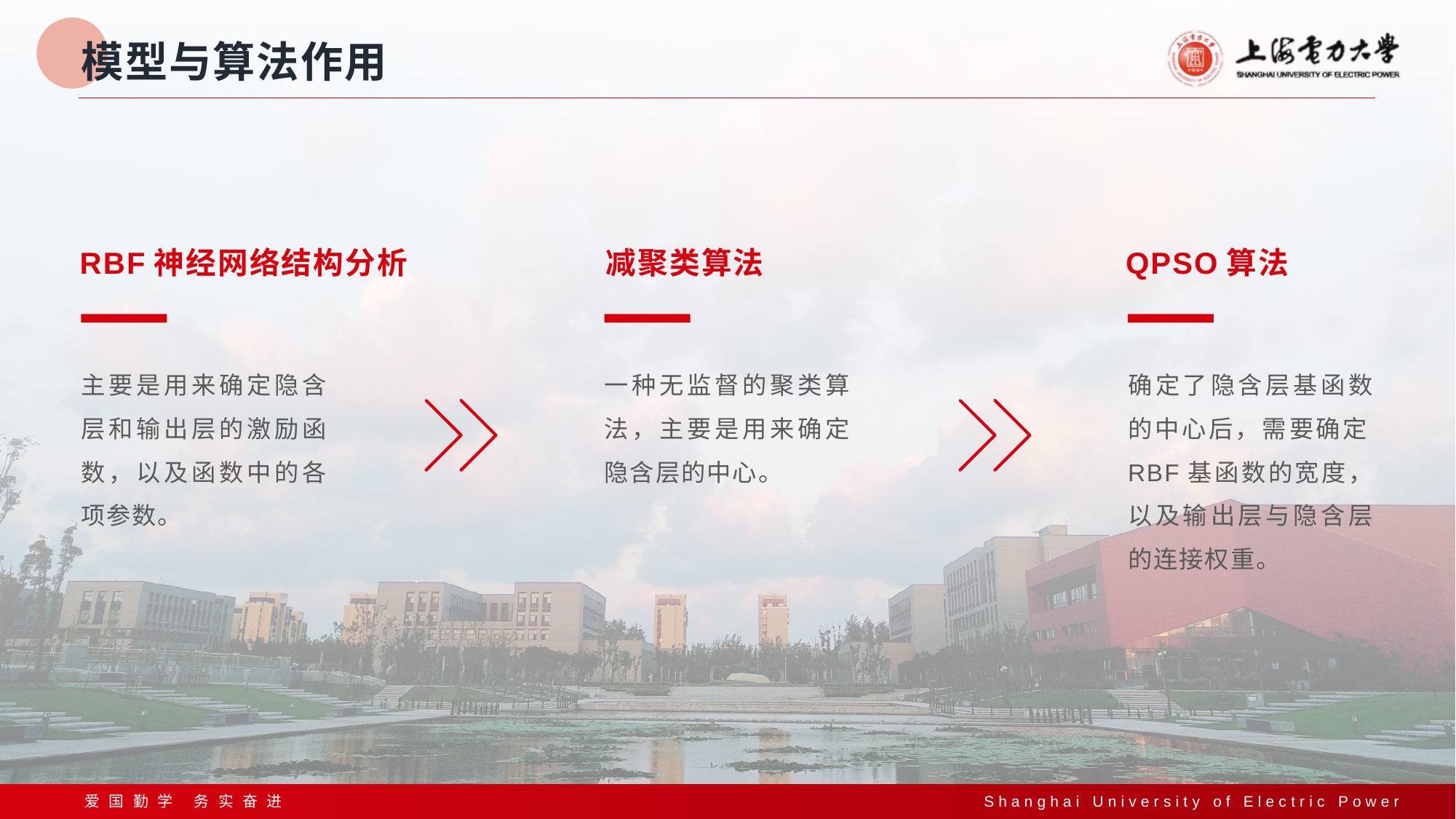

# 模型与算法作用
RBF神经网络结构分析

主要是用来确定隐含层和输出层的激励函数，以及函数中的各项参数。
减聚类算法

一种无监督的聚类算法，主要是用来确定隐含层的中心。
QPSO算法

确定了隐含层基函数的中心后，需要确定RBF基函数的宽度，以及输出层与隐含层的连接权重。